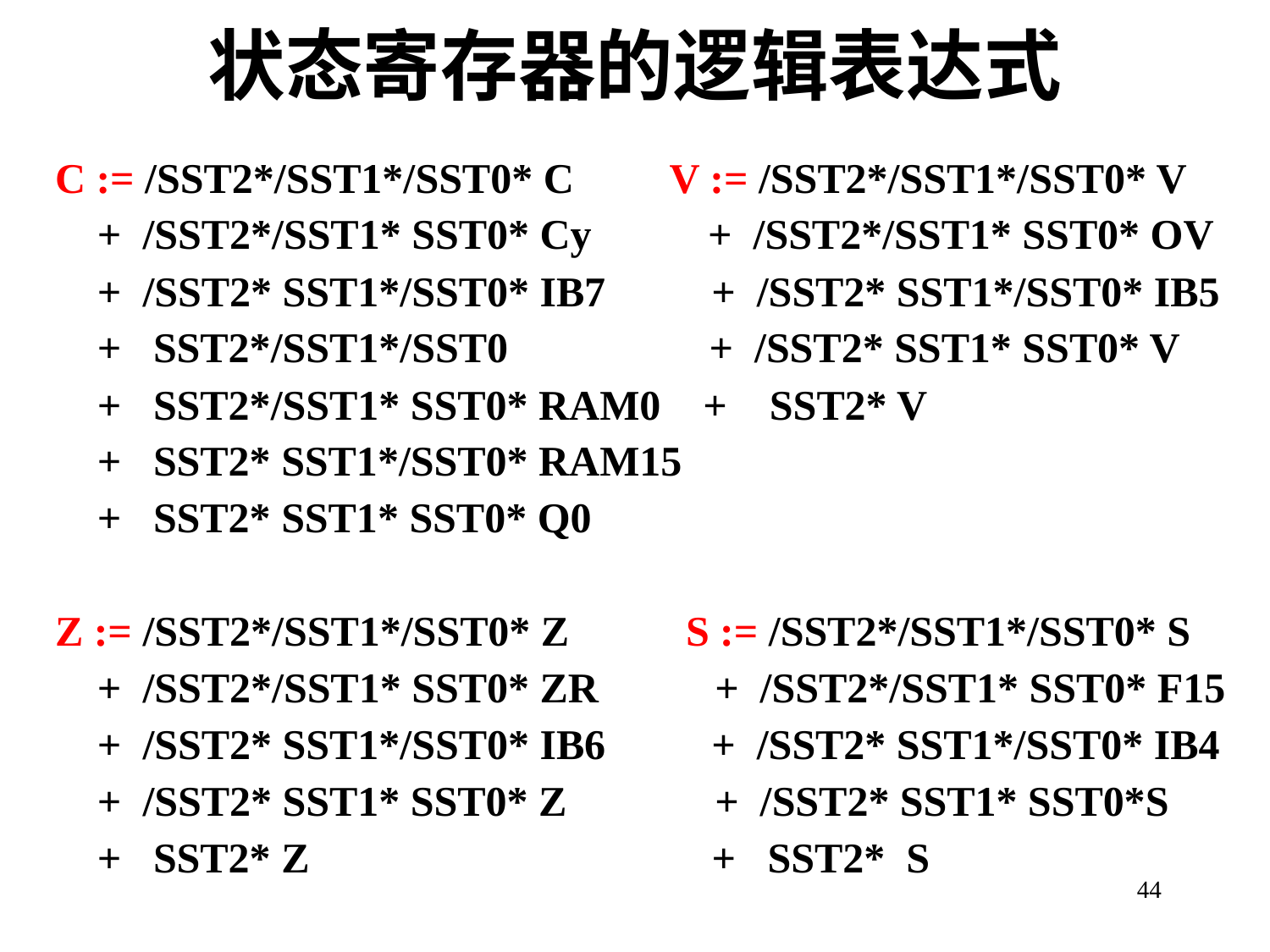

# 状态寄存器的逻辑表达式
C := /SST2*/SST1*/SST0* C         V := /SST2*/SST1*/SST0* V
    +  /SST2*/SST1* SST0* Cy           +  /SST2*/SST1* SST0* OV
    +  /SST2* SST1*/SST0* IB7          +  /SST2* SST1*/SST0* IB5
    +   SST2*/SST1*/SST0                   +  /SST2* SST1* SST0* V
    +   SST2*/SST1* SST0* RAM0    +    SST2* V
    +   SST2* SST1*/SST0* RAM15
    +   SST2* SST1* SST0* Q0

Z := /SST2*/SST1*/SST0* Z           S := /SST2*/SST1*/SST0* S
    +  /SST2*/SST1* SST0* ZR           +  /SST2*/SST1* SST0* F15
    +  /SST2* SST1*/SST0* IB6          +  /SST2* SST1*/SST0* IB4
    +  /SST2* SST1* SST0* Z              +  /SST2* SST1* SST0*S
    +   SST2* Z                                      +   SST2*  S
44